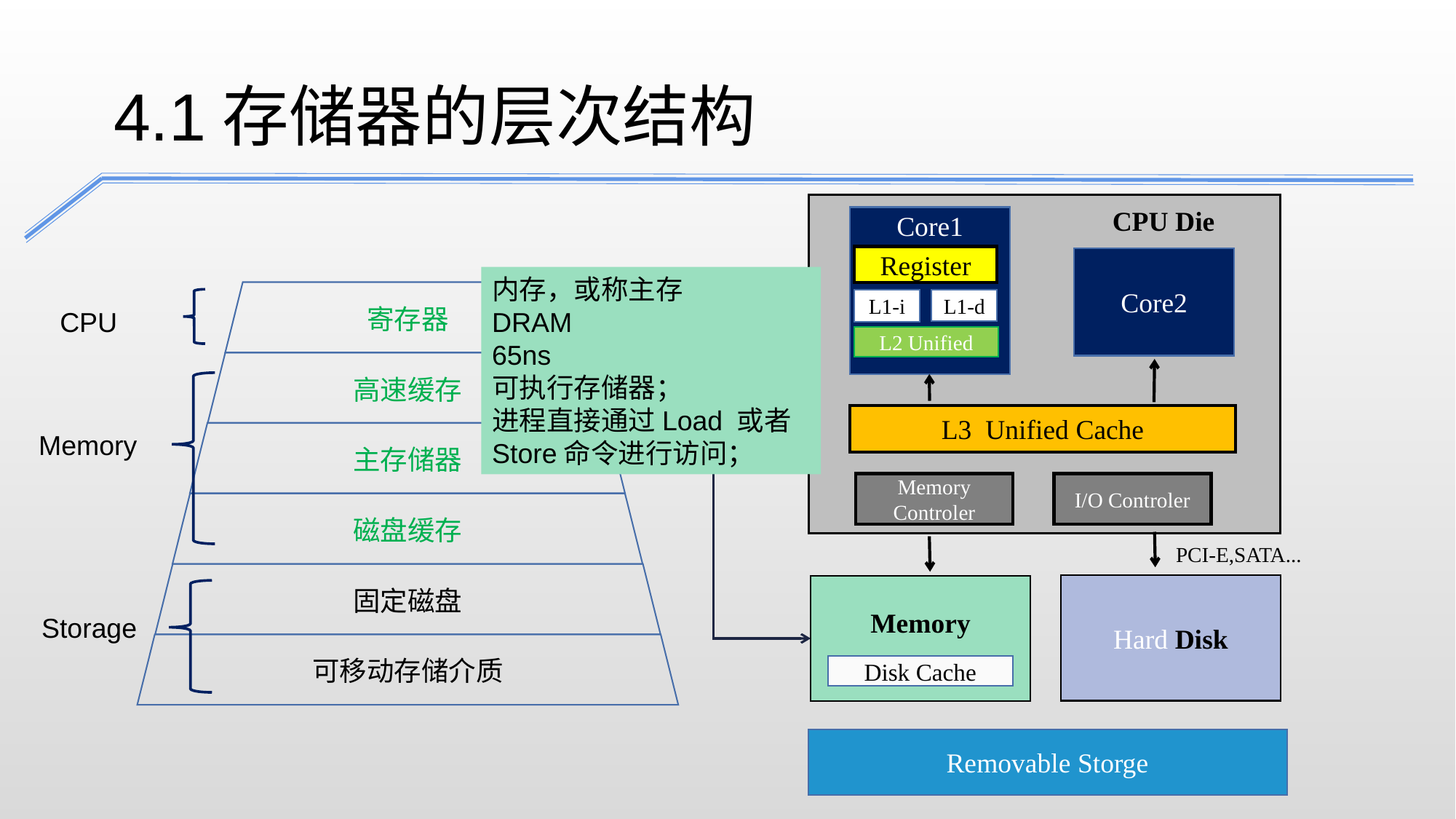

4.1存储器的层次结构

CPU Die
Core1

Register
Core2
内存，或称主存
DRAM
65ns
可执行存储器；
进程直接通过Load 或者Store命令进行访问；
寄存器

L1-d
L1-i
CPU
L2 Unified
高速缓存

L3  Unified Cache
主存储器
Memory
Memory Controler
I/O Controler
磁盘缓存
PCI-E,SATA...
固定磁盘
Hard Disk
Memory

Storage
可移动存储介质
Disk Cache
Removable Storge